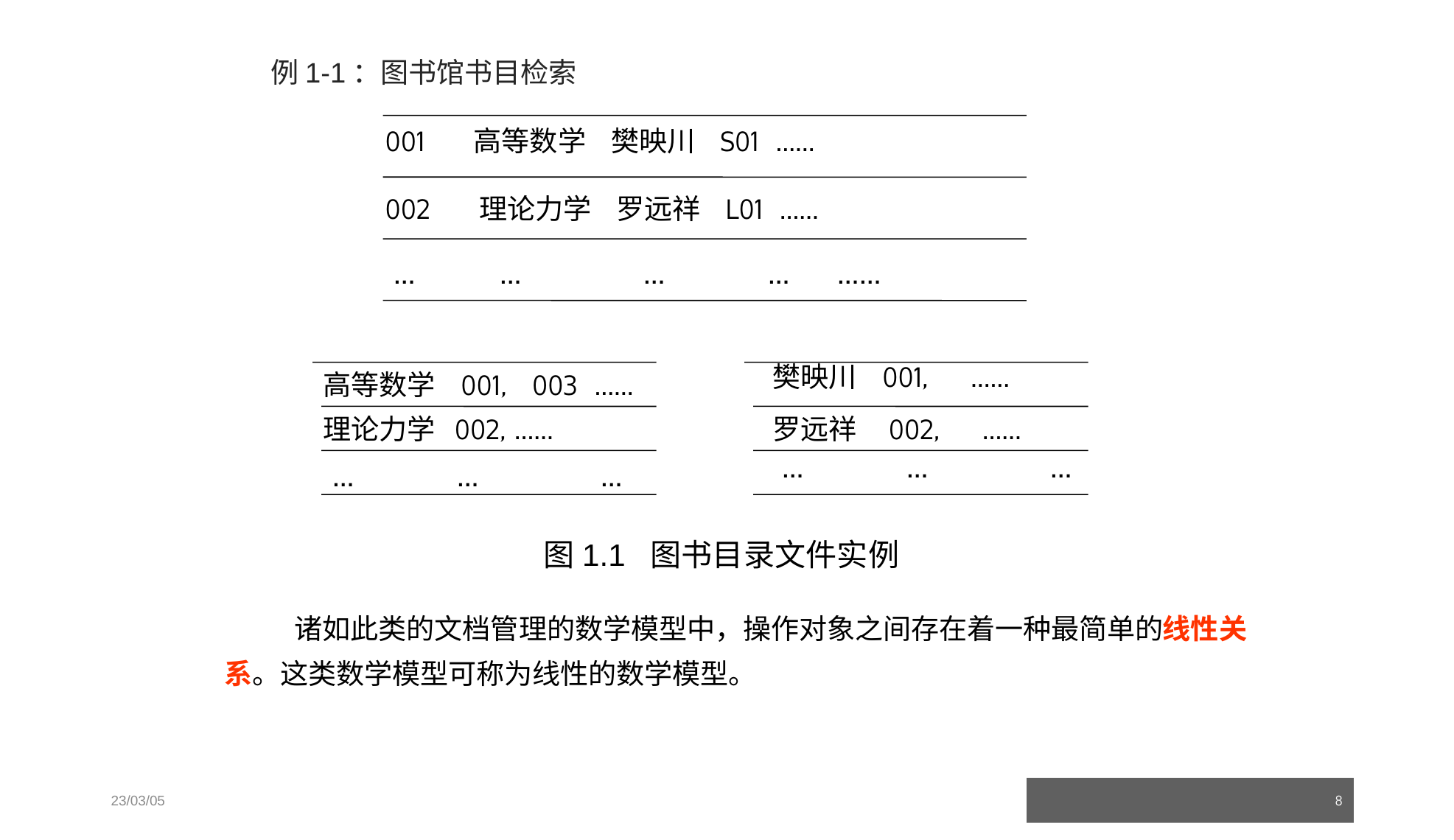

例1-1：图书馆书目检索

001     高等数学    樊映川   S01  ……

002     理论力学    罗远祥   L01  ……

…         …             …           …     ……

樊映川   001,     ……

高等数学   001,   003  ……

理论力学  002, ……
罗远祥    002,     ……
…           …             …

…           …             …

图1.1  图书目录文件实例
         诸如此类的文档管理的数学模型中，操作对象之间存在着一种最简单的线性关系。这类数学模型可称为线性的数学模型。
23/03/05
8